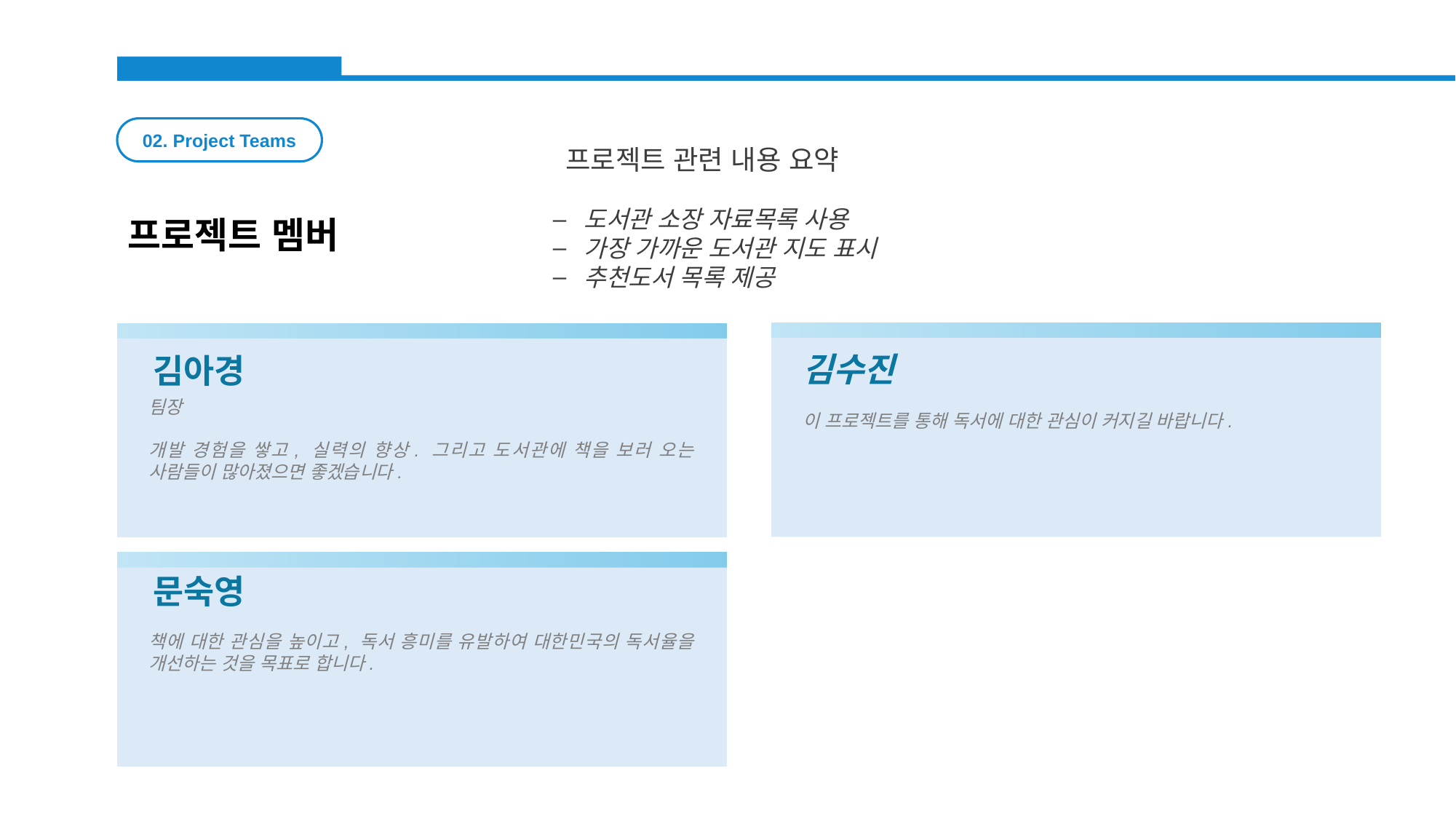

02. Project Teams
프로젝트 멤버
 프로젝트 관련 내용 요약

도서관 소장 자료목록 사용
가장 가까운 도서관 지도 표시
추천도서 목록 제공

김수진
김아경
이 프로젝트를 통해 독서에 대한 관심이 커지길 바랍니다.
팀장

개발 경험을 쌓고, 실력의 향상. 그리고 도서관에 책을 보러 오는 사람들이 많아졌으면 좋겠습니다.

문숙영
책에 대한 관심을 높이고, 독서 흥미를 유발하여 대한민국의 독서율을 개선하는 것을 목표로 합니다.